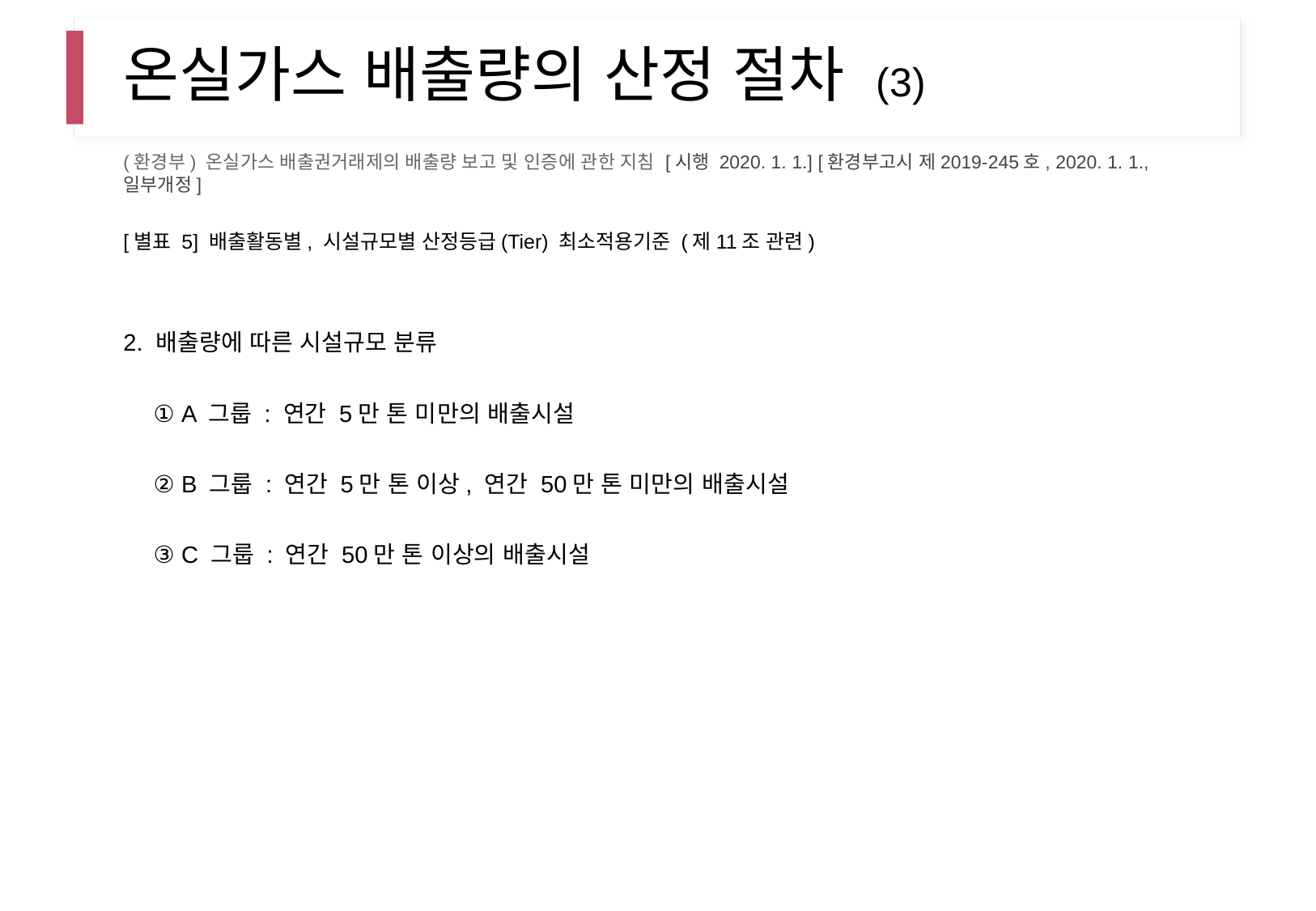

# 온실가스 배출량의 산정 절차 (3)
(환경부) 온실가스 배출권거래제의 배출량 보고 및 인증에 관한 지침 [시행 2020. 1. 1.] [환경부고시 제2019-245호, 2020. 1. 1., 일부개정]
[별표 5] 배출활동별, 시설규모별 산정등급(Tier) 최소적용기준 (제11조 관련)
2. 배출량에 따른 시설규모 분류
 ① A 그룹 : 연간 5만 톤 미만의 배출시설
 ② B 그룹 : 연간 5만 톤 이상, 연간 50만 톤 미만의 배출시설
 ③ C 그룹 : 연간 50만 톤 이상의 배출시설